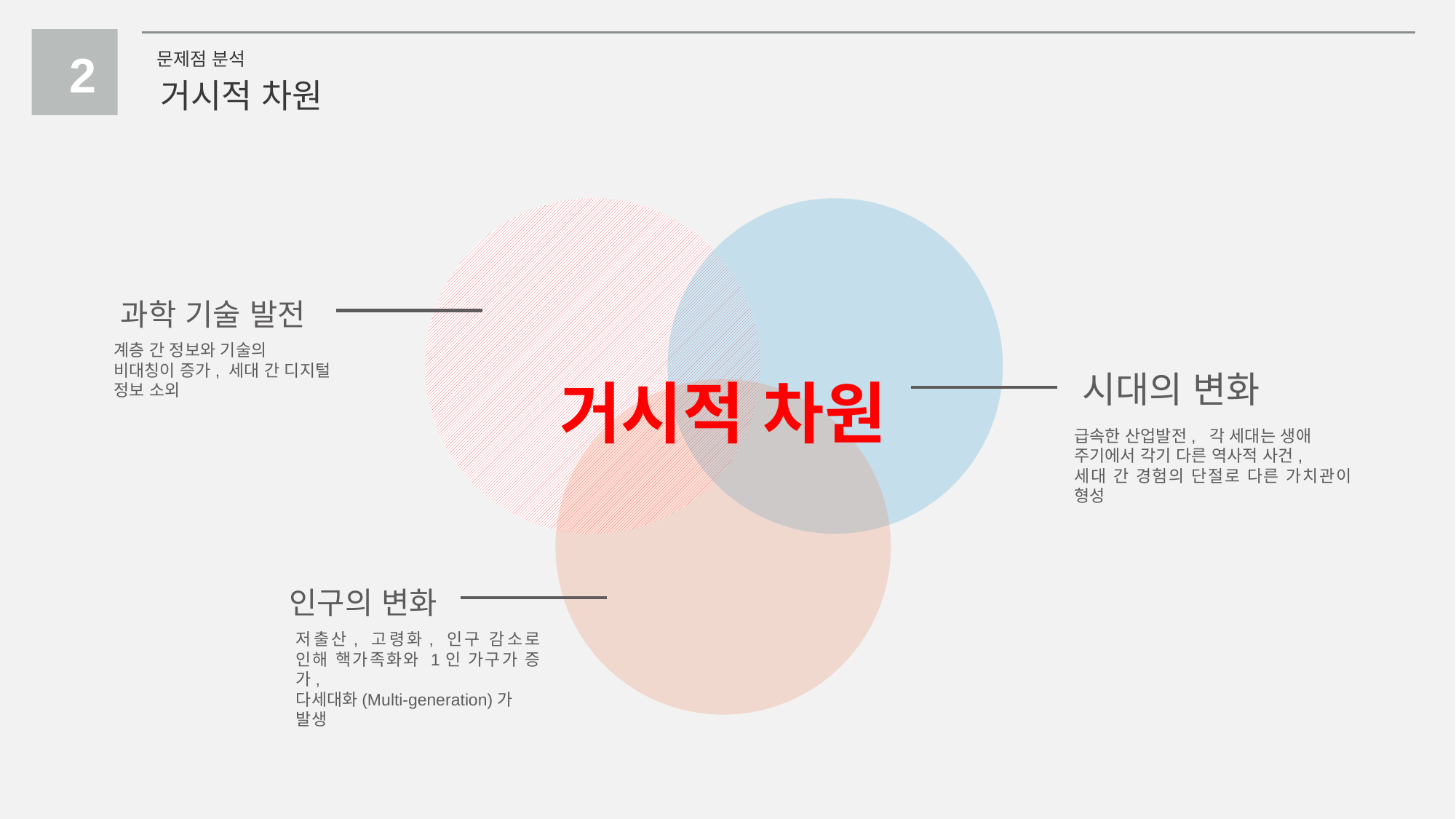

2
문제점 분석
거시적 차원

과학 기술 발전
계층 간 정보와 기술의
비대칭이 증가, 세대 간 디지털
정보 소외
시대의 변화
급속한 산업발전,  각 세대는 생애
주기에서 각기 다른 역사적 사건,
세대 간 경험의 단절로 다른 가치관이 형성
거시적 차원
인구의 변화
저출산, 고령화, 인구 감소로 인해 핵가족화와 1인 가구가 증가,
다세대화(Multi-generation)가
발생